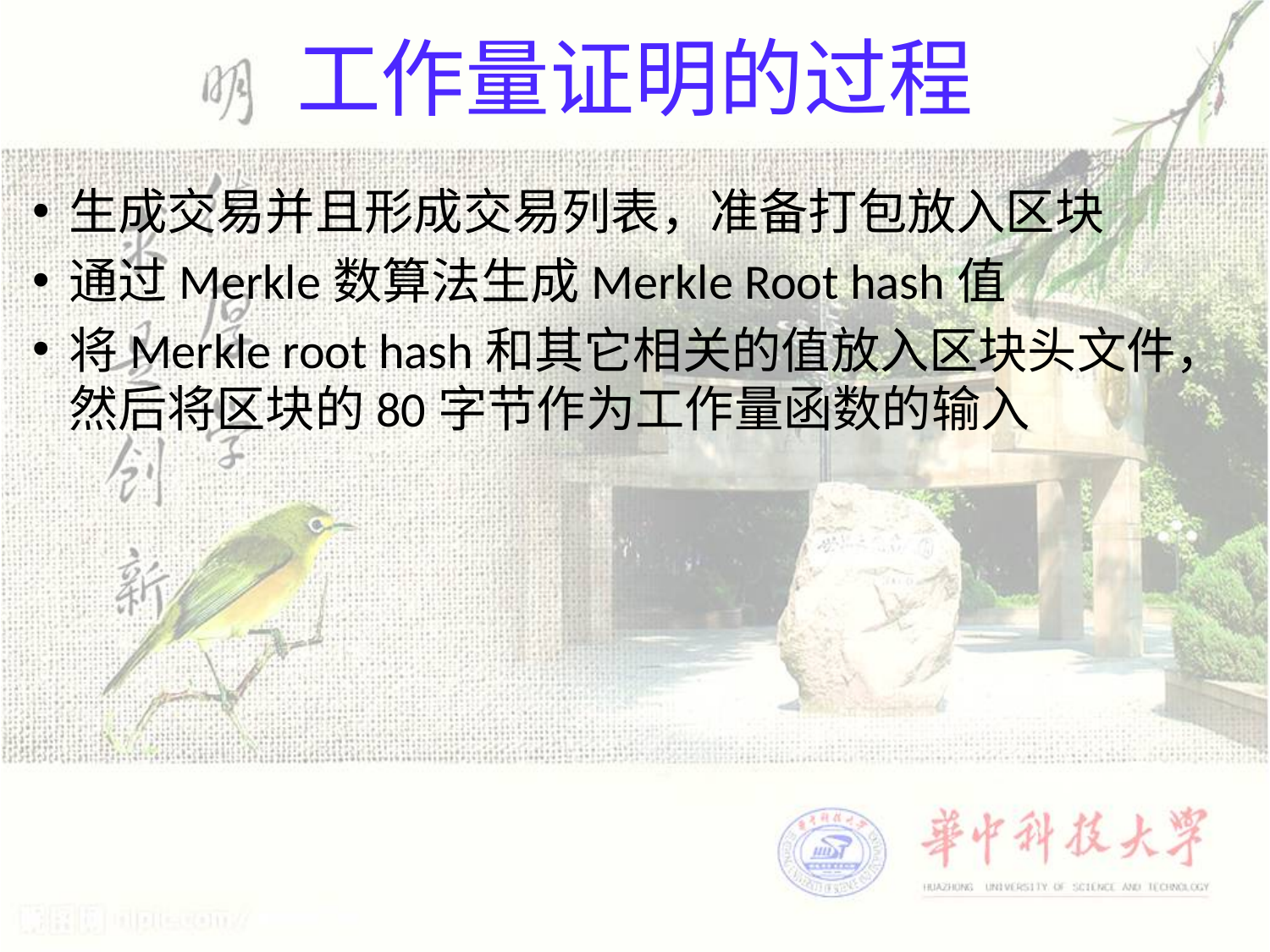

# 工作量证明的过程
生成交易并且形成交易列表，准备打包放入区块
通过Merkle数算法生成Merkle Root hash值
将Merkle root hash和其它相关的值放入区块头文件，然后将区块的80字节作为工作量函数的输入